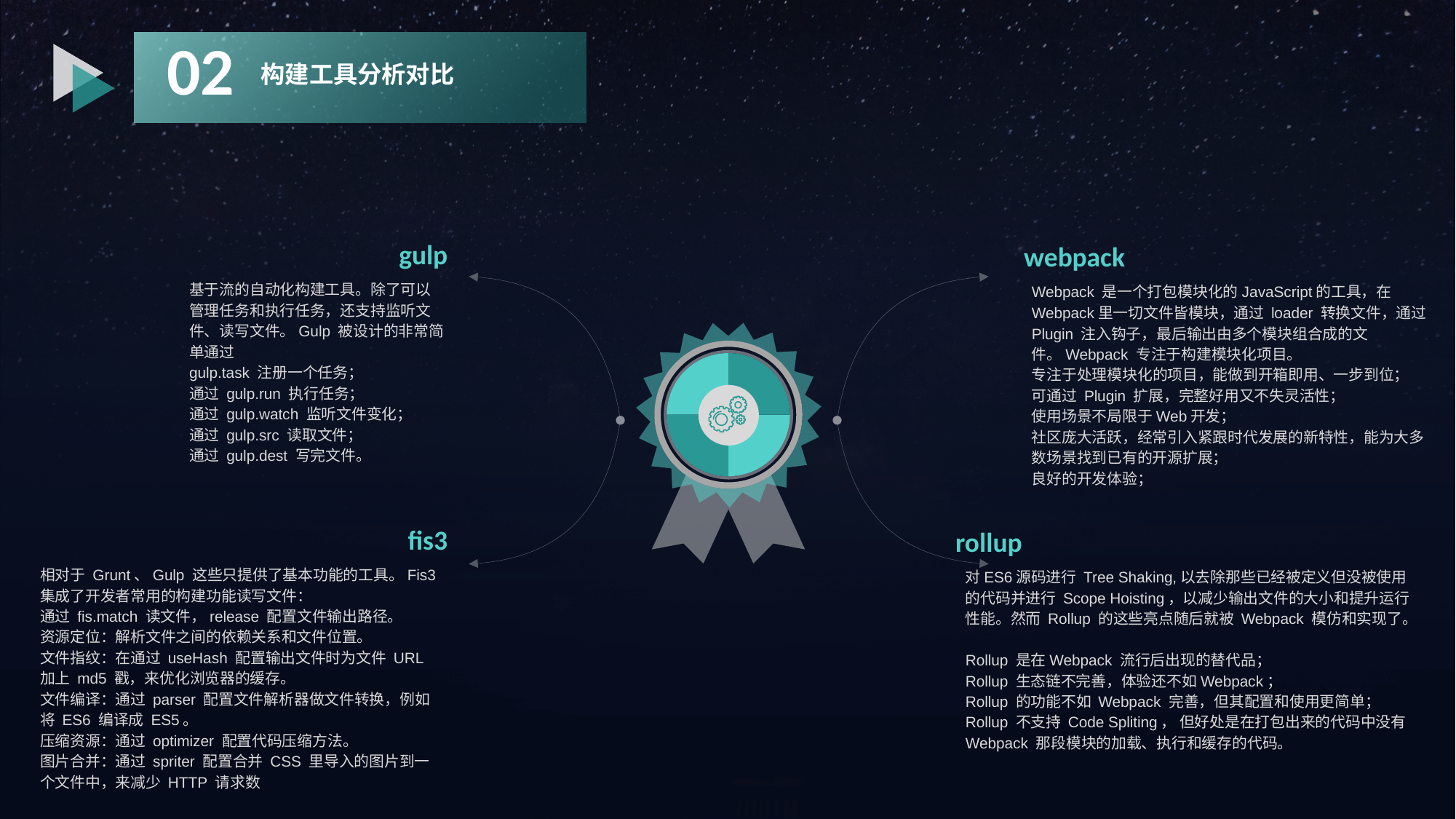

02

构建工具分析对比

gulp
基于流的自动化构建工具。除了可以管理任务和执行任务，还支持监听文件、读写文件。Gulp 被设计的非常简单通过
gulp.task 注册一个任务；
通过 gulp.run 执行任务；
通过 gulp.watch 监听文件变化；
通过 gulp.src 读取文件；
通过 gulp.dest 写完文件。

webpack
Webpack 是一个打包模块化的JavaScript的工具，在Webpack里一切文件皆模块，通过 loader 转换文件，通过Plugin 注入钩子，最后输出由多个模块组合成的文件。Webpack 专注于构建模块化项目。
专注于处理模块化的项目，能做到开箱即用、一步到位；
可通过 Plugin 扩展，完整好用又不失灵活性；
使用场景不局限于Web开发；
社区庞大活跃，经常引入紧跟时代发展的新特性，能为大多数场景找到已有的开源扩展；
良好的开发体验；

fis3
相对于 Grunt、Gulp 这些只提供了基本功能的工具。Fis3集成了开发者常用的构建功能读写文件：
通过 fis.match 读文件，release 配置文件输出路径。
资源定位：解析文件之间的依赖关系和文件位置。
文件指纹：在通过 useHash 配置输出文件时为文件 URL加上 md5 戳，来优化浏览器的缓存。
文件编译：通过 parser 配置文件解析器做文件转换，例如将 ES6 编译成 ES5。
压缩资源：通过 optimizer 配置代码压缩方法。
图片合并：通过 spriter 配置合并 CSS 里导入的图片到一个文件中，来减少 HTTP 请求数

rollup
对ES6源码进行 Tree Shaking,以去除那些已经被定义但没被使用的代码并进行 Scope Hoisting，以减少输出文件的大小和提升运行性能。然而 Rollup 的这些亮点随后就被 Webpack 模仿和实现了。

Rollup 是在Webpack 流行后出现的替代品；
Rollup 生态链不完善，体验还不如Webpack；
Rollup 的功能不如 Webpack 完善，但其配置和使用更简单；
Rollup 不支持 Code Spliting， 但好处是在打包出来的代码中没有 Webpack 那段模块的加载、执行和缓存的代码。